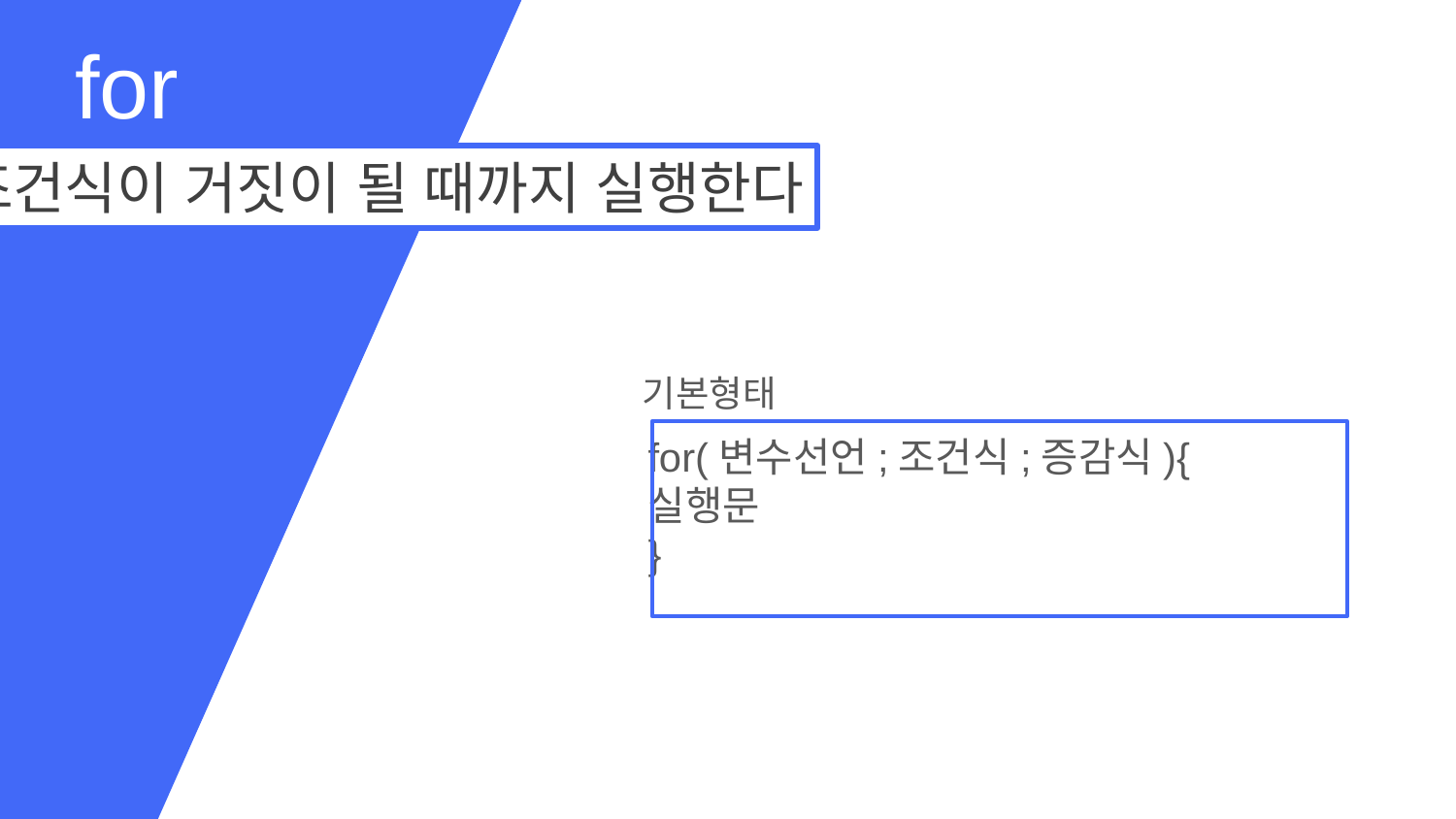

for
조건식이 거짓이 될 때까지 실행한다
기본형태

for(변수선언;조건식;증감식){
실행문
}